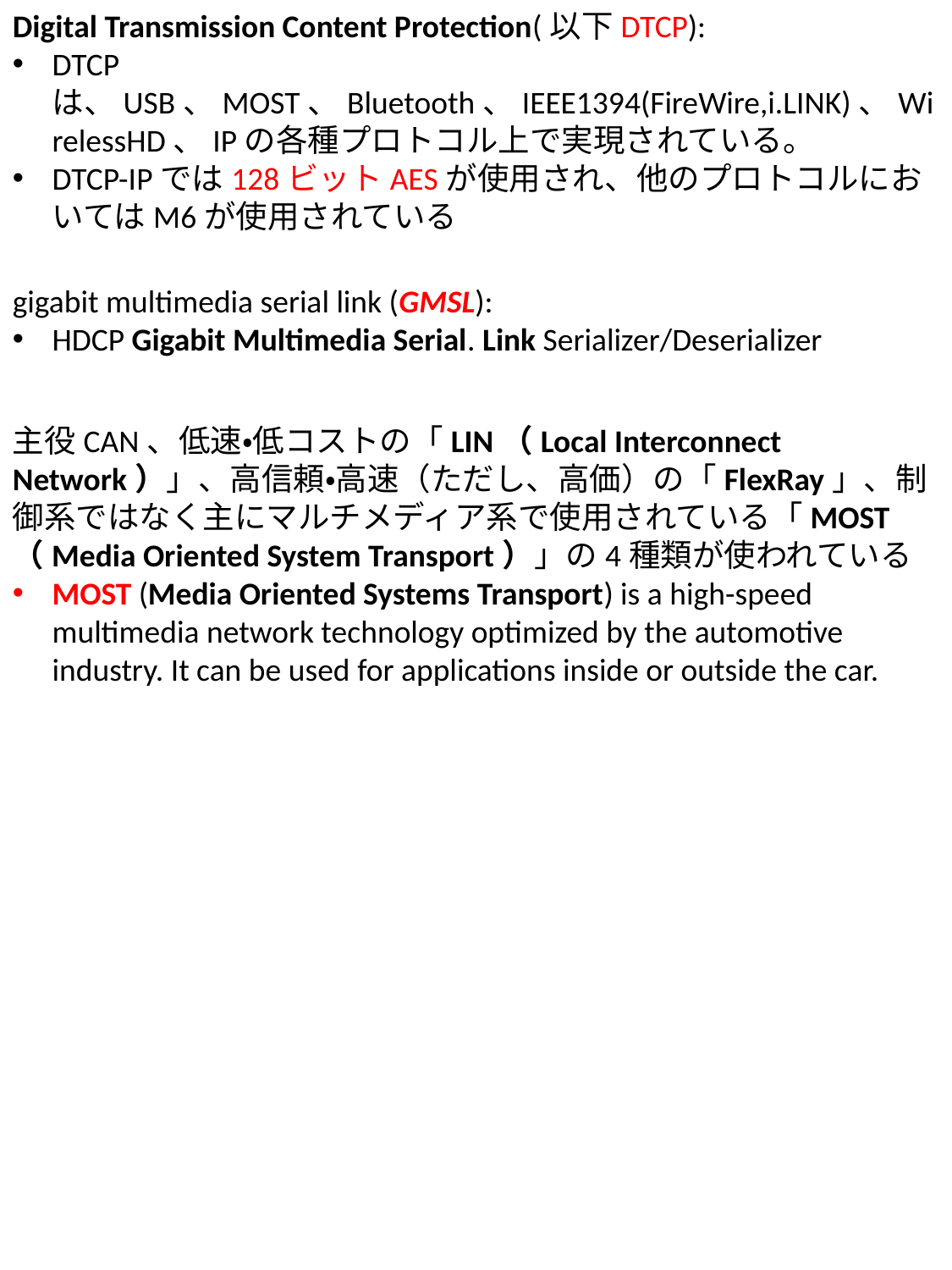

Digital Transmission Content Protection(以下DTCP):
DTCPは、USB、MOST、Bluetooth、IEEE1394(FireWire,i.LINK)、WirelessHD、IPの各種プロトコル上で実現されている。
DTCP-IPでは128ビットAESが使用され、他のプロトコルにおいてはM6が使用されている
HDCP uses three systems:
Authentication prevents non-licensed devices from receiving content.
Encryption of the data sent over DisplayPort, DVI, HDMI, GVIF, or UDI interfaces prevents eavesdropping of information and man-in-the-middle attacks.
Key revocation prevents devices that have been compromised and cloned from receiving data.
High-bandwidth Digital Content Protection (HDCP) is a form of digital copy protection developed by Intel Corporation[1] to prevent copying of digital audio and video content as it travels across connections. Types of connections include DisplayPort (DP), Digital Visual Interface (DVI), and High-Definition Multimedia Interface (HDMI), as well as less popular, or now defunct, protocols like Gigabit Video Interface (GVIF) and Unified Display Interface (UDI).
gigabit multimedia serial link (GMSL):
HDCP Gigabit Multimedia Serial. Link Serializer/Deserializer
主役CAN、低速・低コストの「LIN（Local Interconnect Network）」、高信頼・高速（ただし、高価）の「FlexRay」、制御系ではなく主にマルチメディア系で使用されている「MOST（Media Oriented System Transport）」の4種類が使われている
MOST (Media Oriented Systems Transport) is a high-speed multimedia network technology optimized by the automotive industry. It can be used for applications inside or outside the car.